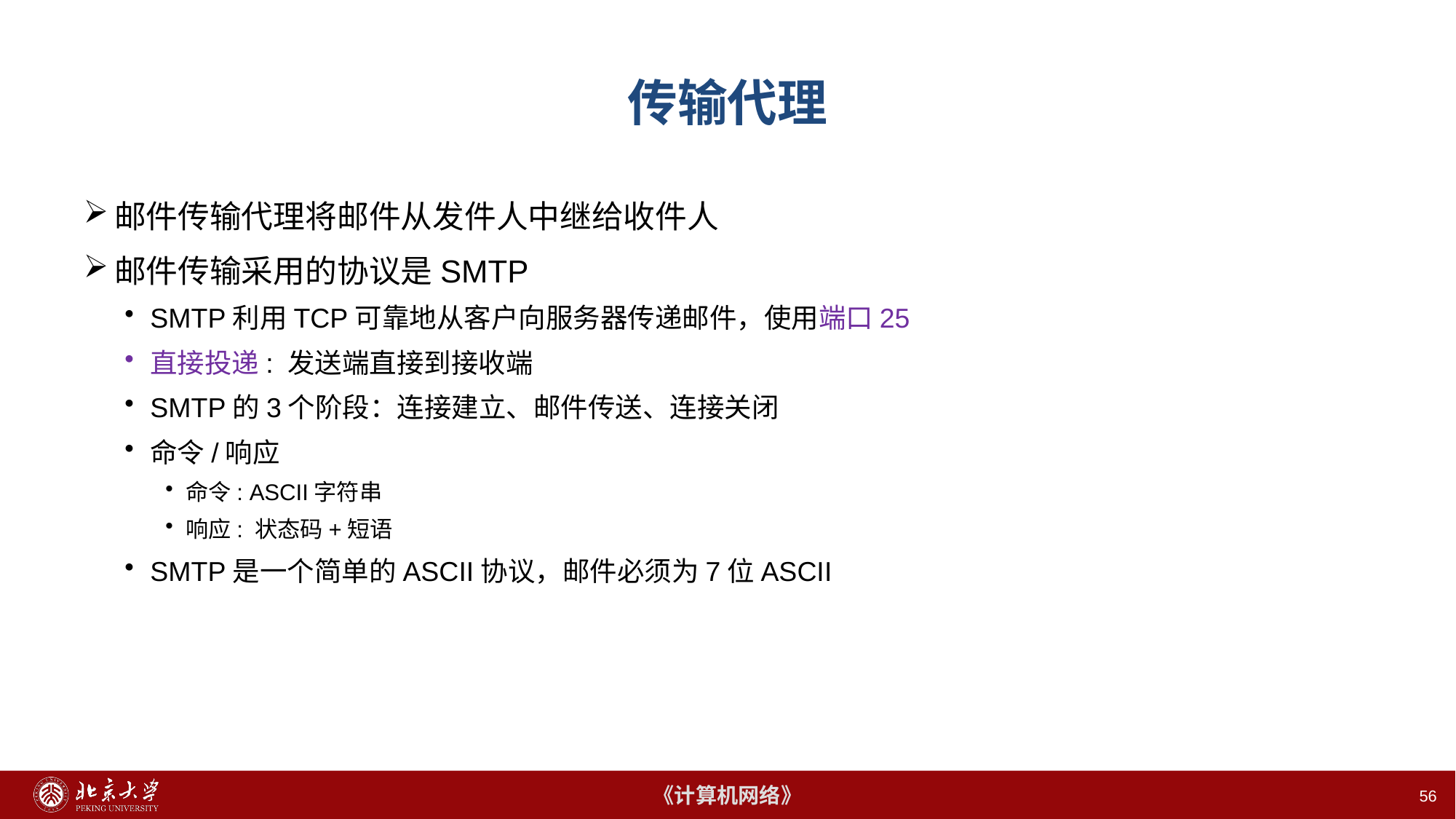

56
# 传输代理
邮件传输代理将邮件从发件人中继给收件人
邮件传输采用的协议是SMTP
SMTP利用TCP可靠地从客户向服务器传递邮件，使用端口25
直接投递: 发送端直接到接收端
SMTP的3个阶段：连接建立、邮件传送、连接关闭
命令/响应
命令: ASCII字符串
响应: 状态码+短语
SMTP是一个简单的ASCII协议，邮件必须为7位ASCII